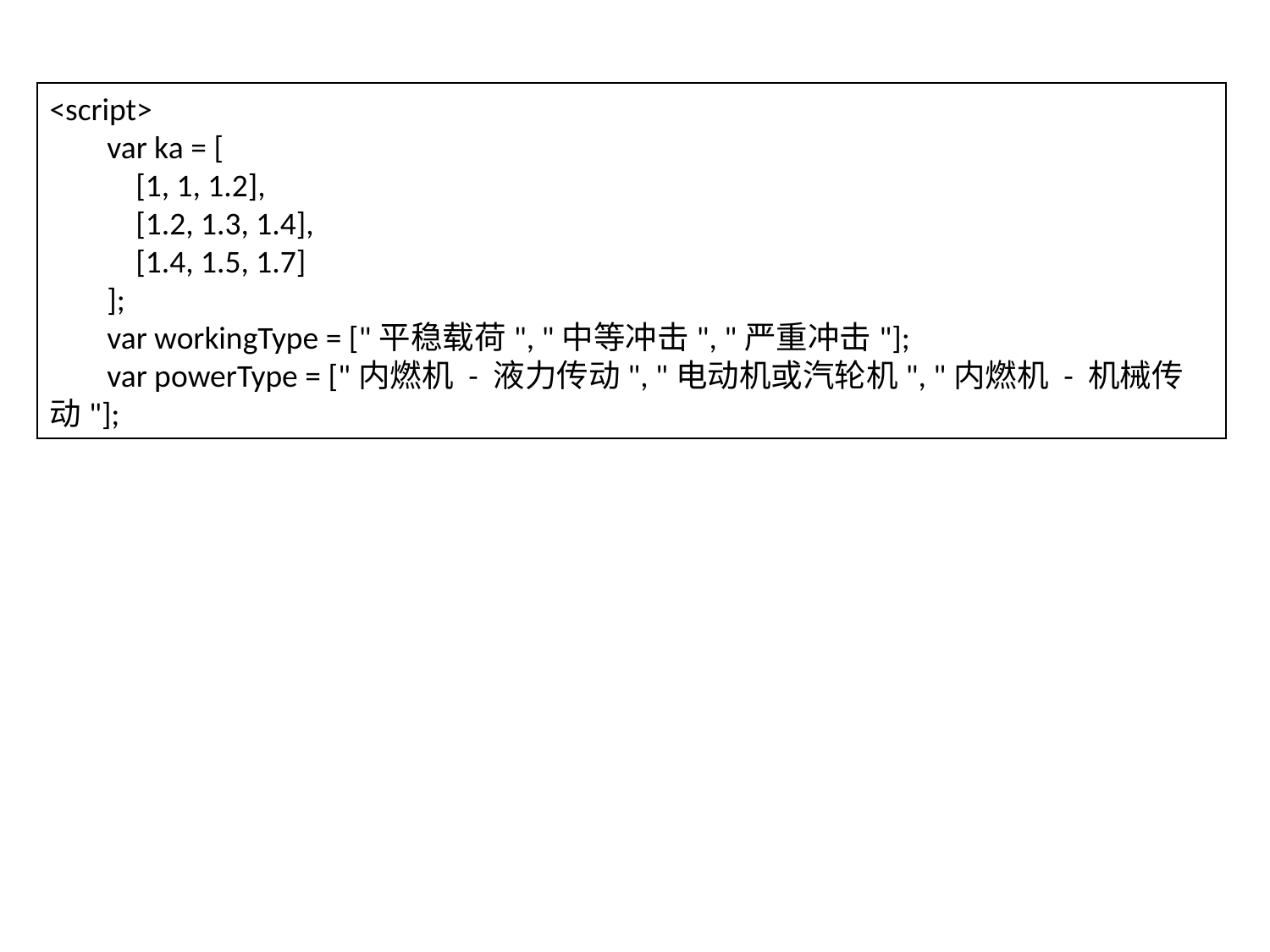

<script>
        var ka = [
            [1, 1, 1.2],
            [1.2, 1.3, 1.4],
            [1.4, 1.5, 1.7]
        ];
        var workingType = ["平稳载荷", "中等冲击", "严重冲击"];
        var powerType = ["内燃机 - 液力传动", "电动机或汽轮机", "内燃机 - 机械传动"];